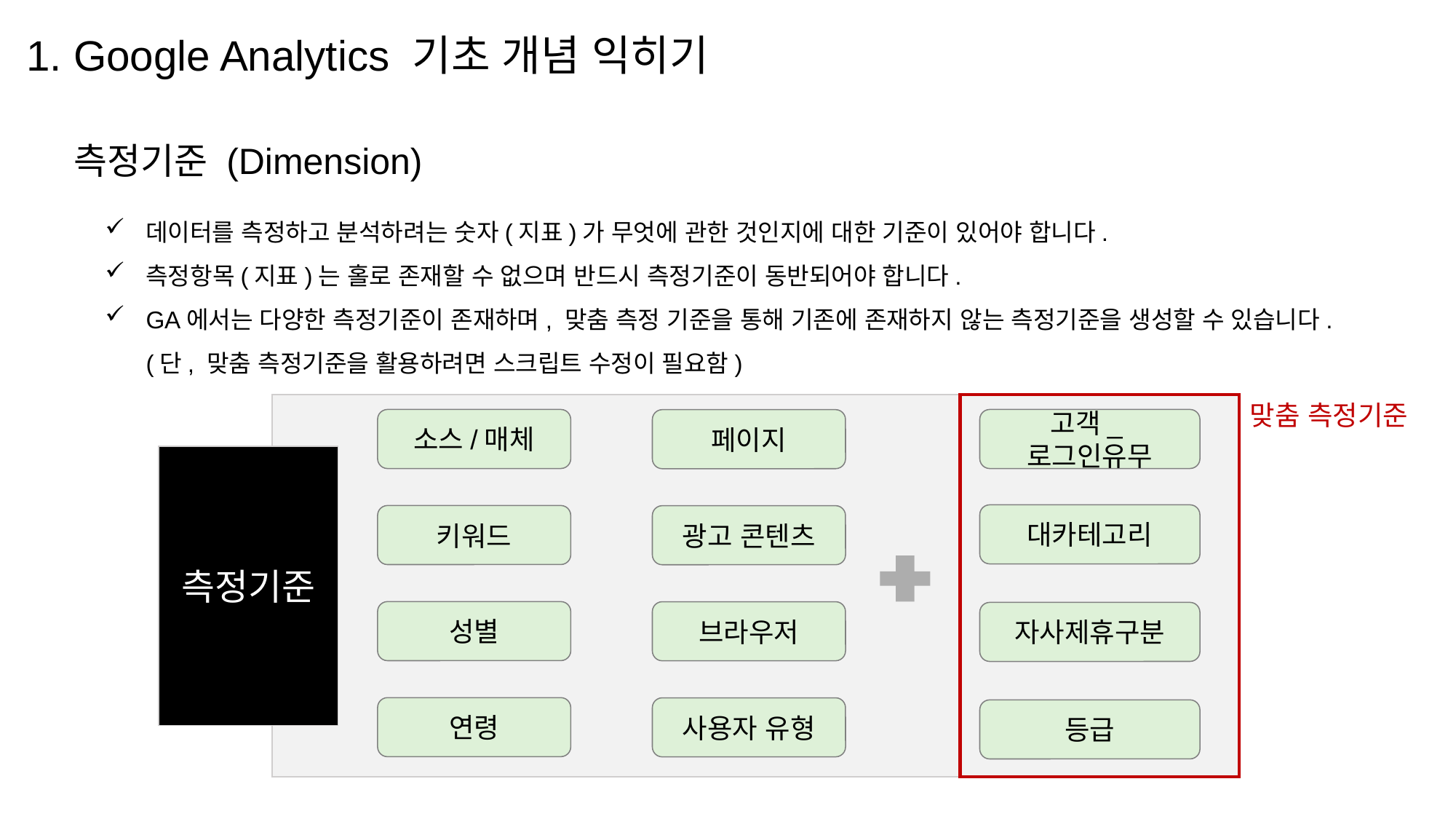

1. Google Analytics 기초 개념 익히기
측정기준 (Dimension)
데이터를 측정하고 분석하려는 숫자(지표)가 무엇에 관한 것인지에 대한 기준이 있어야 합니다.
측정항목(지표)는 홀로 존재할 수 없으며 반드시 측정기준이 동반되어야 합니다.
GA에서는 다양한 측정기준이 존재하며, 맞춤 측정 기준을 통해 기존에 존재하지 않는 측정기준을 생성할 수 있습니다.
(단, 맞춤 측정기준을 활용하려면 스크립트 수정이 필요함)
맞춤 측정기준

소스/매체
고객_로그인유무
페이지
측정기준
대카테고리
키워드
광고 콘텐츠

성별
브라우저
자사제휴구분
연령
사용자 유형
등급